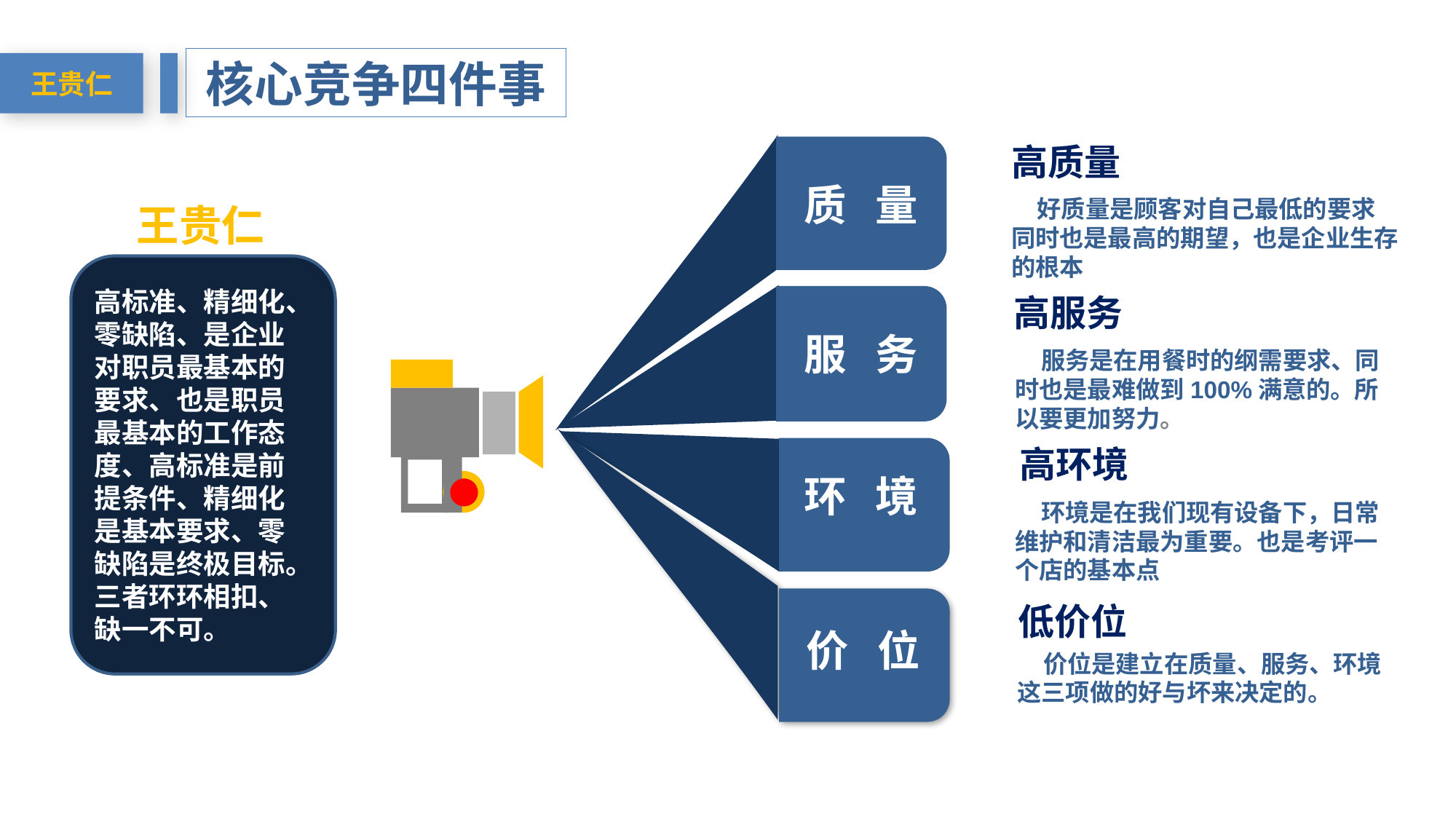

核心竞争四件事
王贵仁

高质量

质   量
好质量是顾客对自己最低的要求同时也是最高的期望，也是企业生存的根本
王贵仁
高标准、精细化、零缺陷、是企业对职员最基本的要求、也是职员最基本的工作态度、高标准是前提条件、精细化是基本要求、零缺陷是终极目标。三者环环相扣、缺一不可。
高服务

服   务
服务是在用餐时的纲需要求、同时也是最难做到100%满意的。所以要更加努力。

 高环境
环   境
环境是在我们现有设备下，日常维护和清洁最为重要。也是考评一个店的基本点

低价位
价   位
价位是建立在质量、服务、环境这三项做的好与坏来决定的。